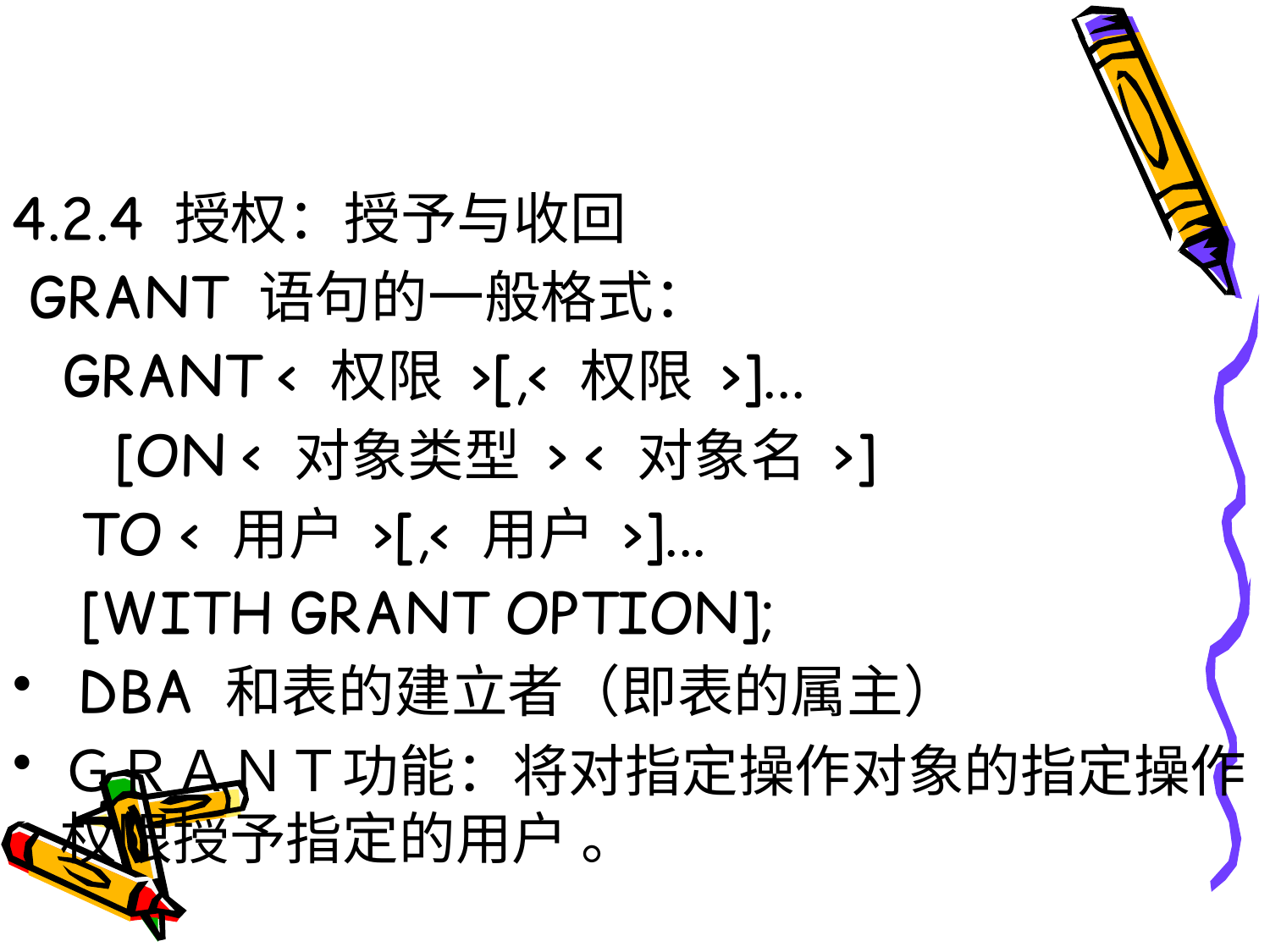

#
4.2.4 授权：授予与收回
 GRANT 语句的一般格式：
   GRANT < 权限 >[,< 权限 >]...
      [ON < 对象类型 > < 对象名 >]
    TO < 用户 >[,< 用户 >]...
    [WITH GRANT OPTION];
 DBA 和表的建立者（即表的属主）
ＧＲＡＮＴ功能：将对指定操作对象的指定操作权限授予指定的用户 。